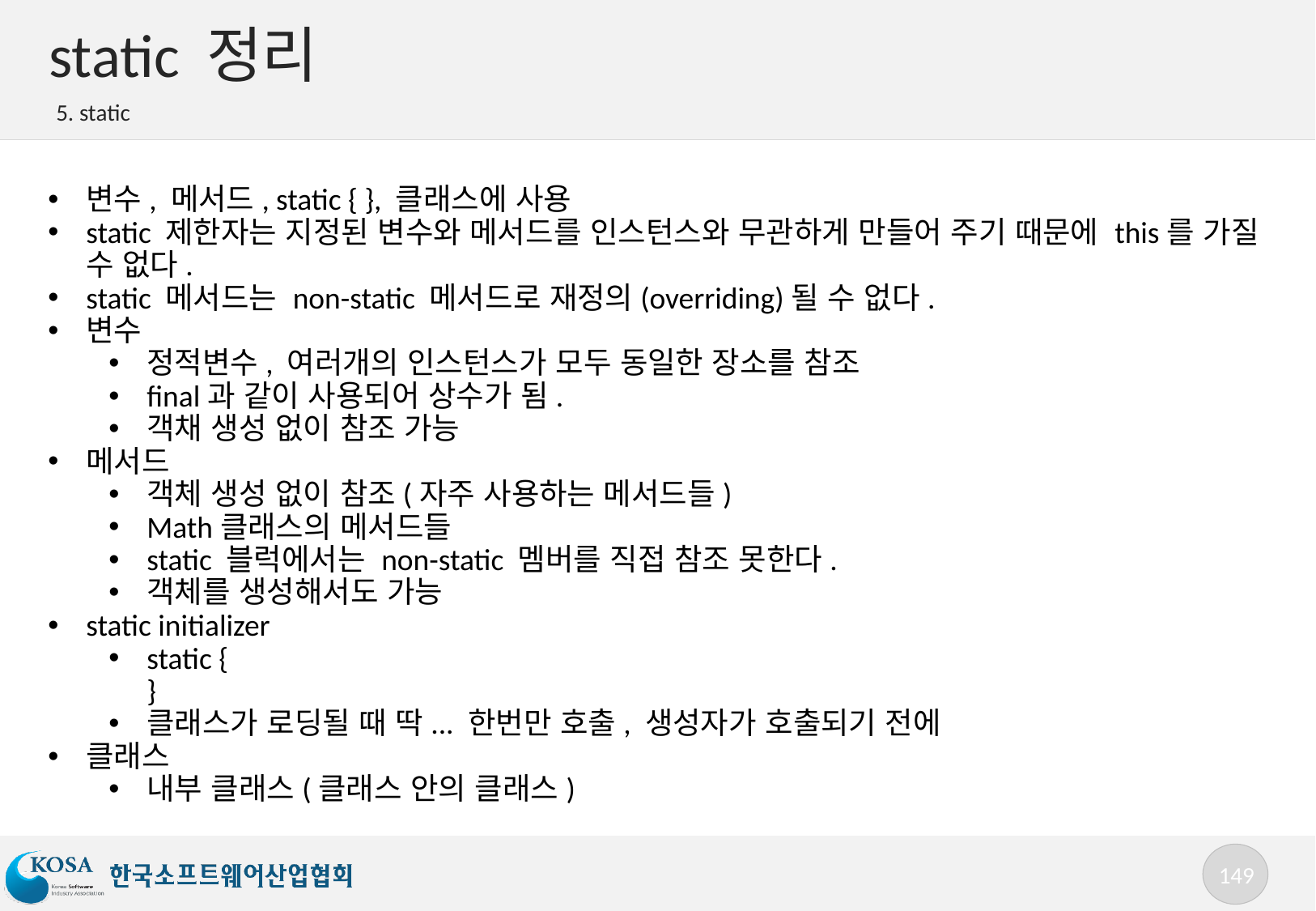

# static 정리
5. static
변수, 메서드, static { }, 클래스에 사용
static 제한자는 지정된 변수와 메서드를 인스턴스와 무관하게 만들어 주기 때문에 this를 가질 수 없다.
static 메서드는 non-static 메서드로 재정의(overriding)될 수 없다.
변수
정적변수, 여러개의 인스턴스가 모두 동일한 장소를 참조
final과 같이 사용되어 상수가 됨.
객채 생성 없이 참조 가능
메서드
객체 생성 없이 참조(자주 사용하는 메서드들)
Math클래스의 메서드들
static 블럭에서는 non-static 멤버를 직접 참조 못한다.
객체를 생성해서도 가능
static initializer
static {
}
클래스가 로딩될 때 딱... 한번만 호출, 생성자가 호출되기 전에
클래스
내부 클래스(클래스 안의 클래스)